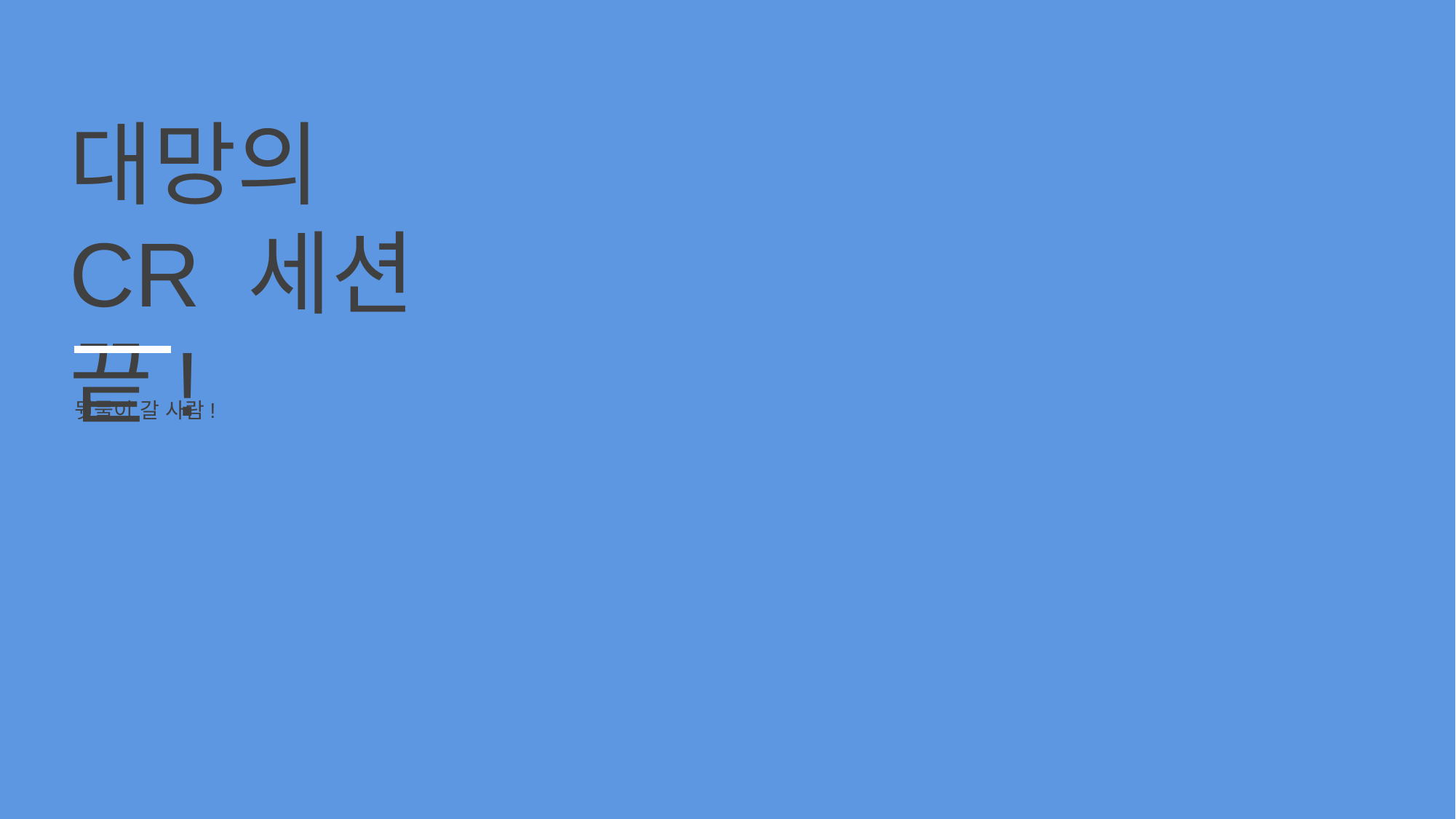

대망의
CR 세션 끝!
뒷풀이 갈 사람!